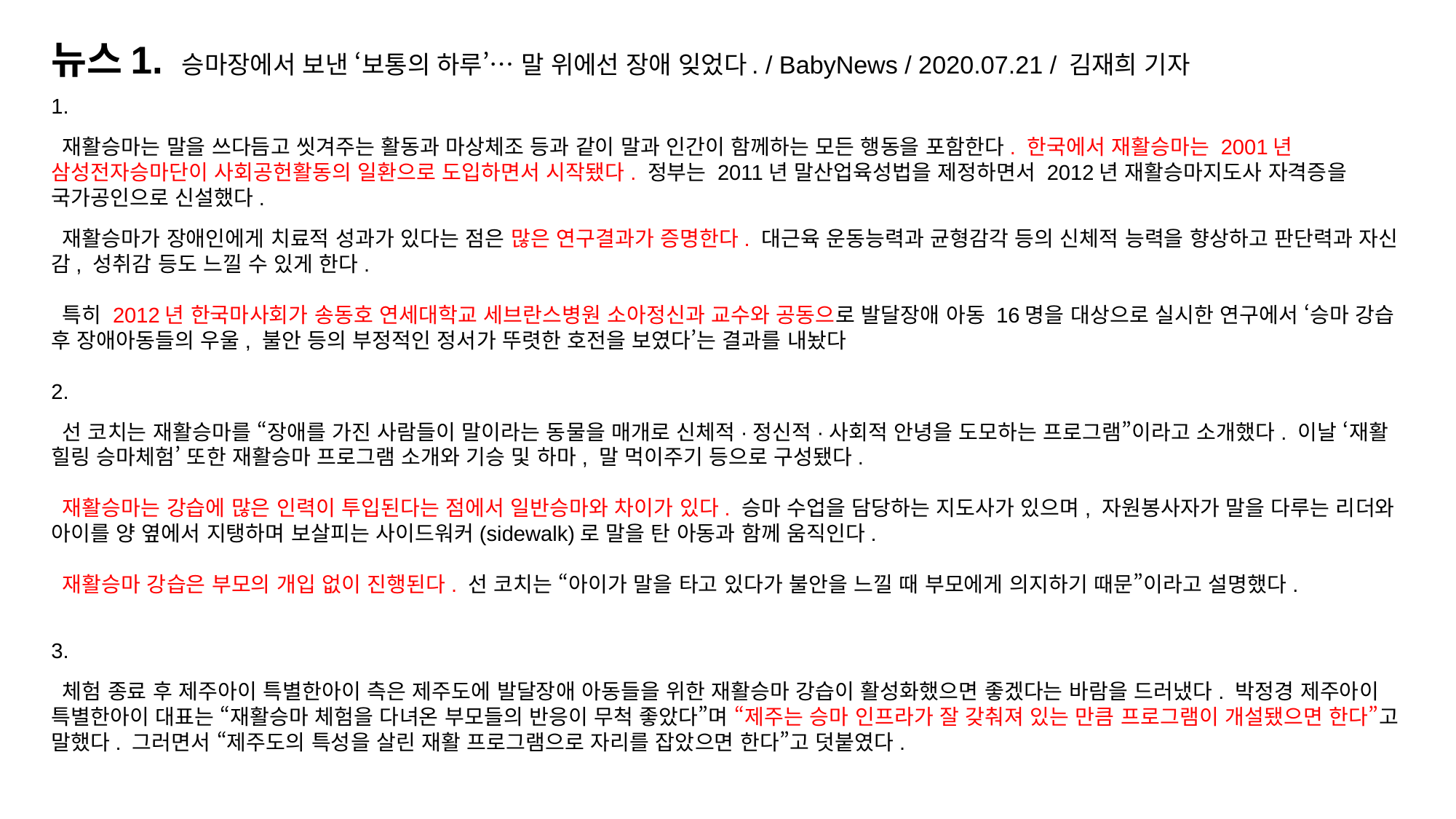

# 뉴스1. 승마장에서 보낸 ‘보통의 하루’… 말 위에선 장애 잊었다. / BabyNews / 2020.07.21 / 김재희 기자
1.
 재활승마는 말을 쓰다듬고 씻겨주는 활동과 마상체조 등과 같이 말과 인간이 함께하는 모든 행동을 포함한다. 한국에서 재활승마는 2001년 삼성전자승마단이 사회공헌활동의 일환으로 도입하면서 시작됐다. 정부는 2011년 말산업육성법을 제정하면서 2012년 재활승마지도사 자격증을 국가공인으로 신설했다.
 재활승마가 장애인에게 치료적 성과가 있다는 점은 많은 연구결과가 증명한다. 대근육 운동능력과 균형감각 등의 신체적 능력을 향상하고 판단력과 자신감, 성취감 등도 느낄 수 있게 한다. 
 특히 2012년 한국마사회가 송동호 연세대학교 세브란스병원 소아정신과 교수와 공동으로 발달장애 아동 16명을 대상으로 실시한 연구에서 ‘승마 강습 후 장애아동들의 우울, 불안 등의 부정적인 정서가 뚜렷한 호전을 보였다’는 결과를 내놨다
2.
 선 코치는 재활승마를 “장애를 가진 사람들이 말이라는 동물을 매개로 신체적·정신적·사회적 안녕을 도모하는 프로그램”이라고 소개했다. 이날 ‘재활 힐링 승마체험’ 또한 재활승마 프로그램 소개와 기승 및 하마, 말 먹이주기 등으로 구성됐다. 
 재활승마는 강습에 많은 인력이 투입된다는 점에서 일반승마와 차이가 있다. 승마 수업을 담당하는 지도사가 있으며, 자원봉사자가 말을 다루는 리더와 아이를 양 옆에서 지탱하며 보살피는 사이드워커(sidewalk)로 말을 탄 아동과 함께 움직인다.
 재활승마 강습은 부모의 개입 없이 진행된다. 선 코치는 “아이가 말을 타고 있다가 불안을 느낄 때 부모에게 의지하기 때문”이라고 설명했다.
3.
 체험 종료 후 제주아이 특별한아이 측은 제주도에 발달장애 아동들을 위한 재활승마 강습이 활성화했으면 좋겠다는 바람을 드러냈다. 박정경 제주아이 특별한아이 대표는 “재활승마 체험을 다녀온 부모들의 반응이 무척 좋았다”며 “제주는 승마 인프라가 잘 갖춰져 있는 만큼 프로그램이 개설됐으면 한다”고 말했다. 그러면서 “제주도의 특성을 살린 재활 프로그램으로 자리를 잡았으면 한다”고 덧붙였다.
출처: https://www.ibabynews.com/news/articleView.html?idxno=87329